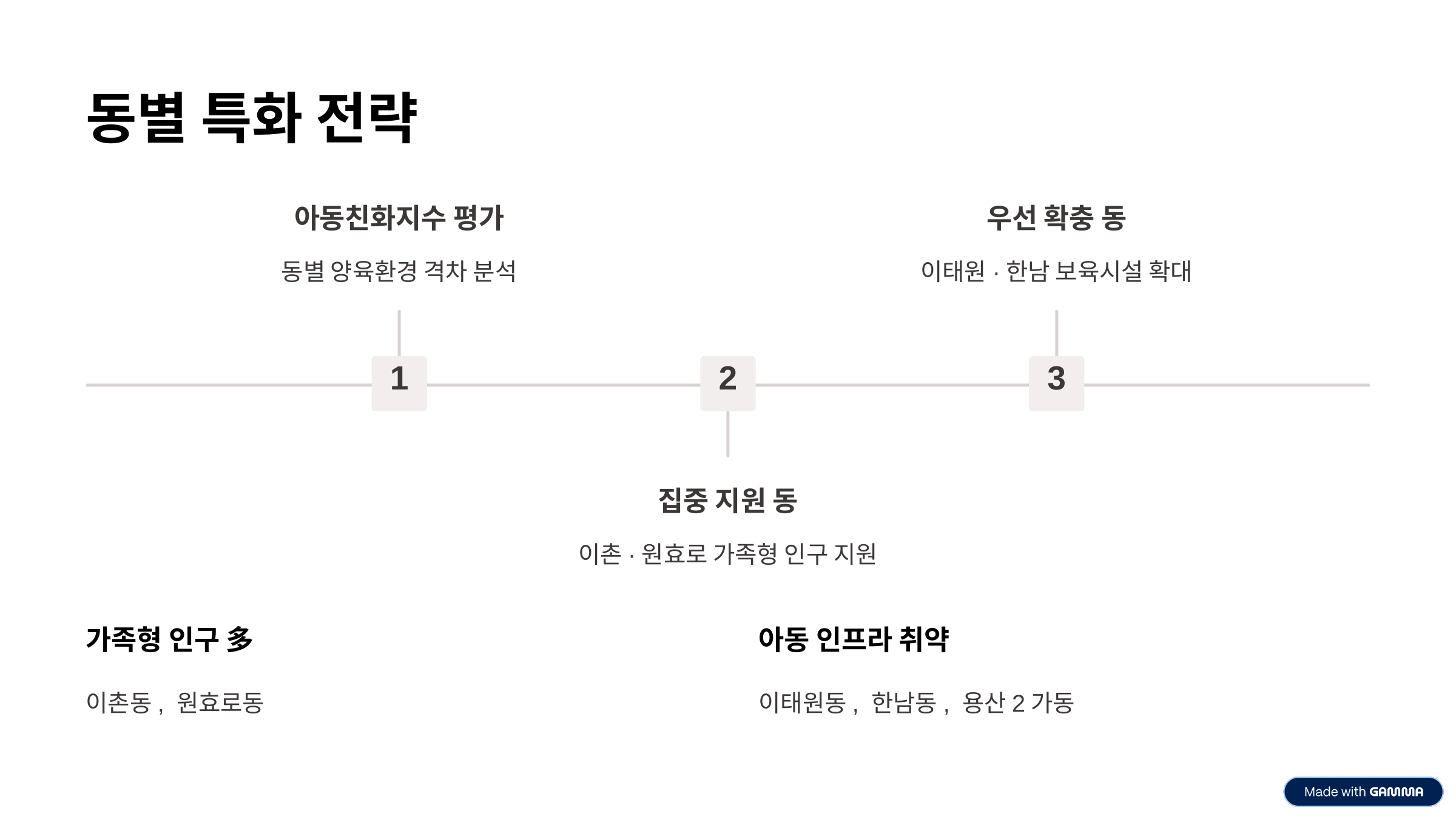

동별 특화 전략
아동친화지수 평가
우선 확충 동
동별 양육환경 격차 분석
이태원·한남 보육시설 확대

1
2
3

집중 지원 동
이촌·원효로 가족형 인구 지원
가족형 인구 多
아동 인프라 취약
이촌동, 원효로동
이태원동, 한남동, 용산2가동